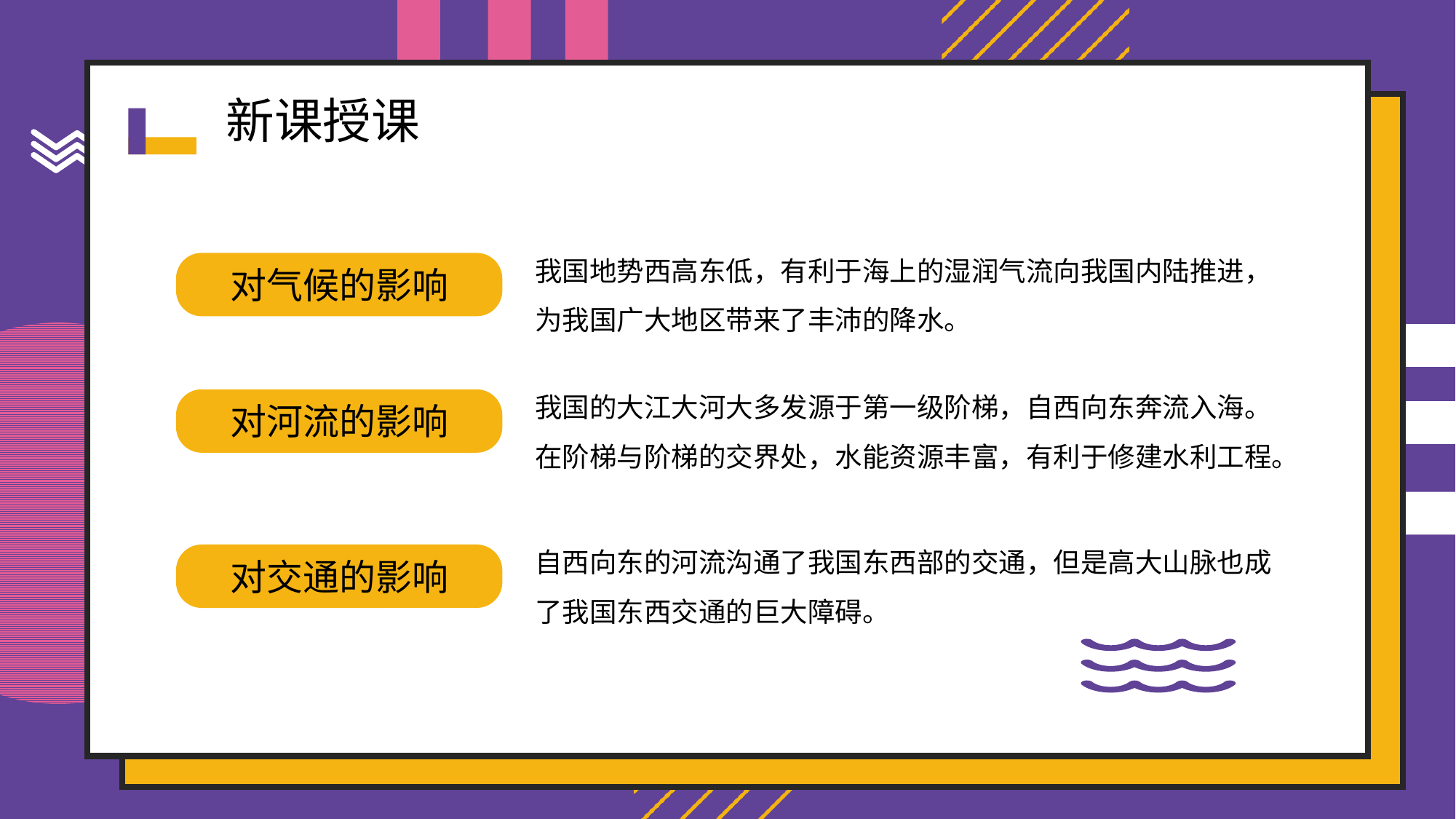

我国地势西高东低，有利于海上的湿润气流向我国内陆推进，为我国广大地区带来了丰沛的降水。

对气候的影响
我国的大江大河大多发源于第一级阶梯，自西向东奔流入海。在阶梯与阶梯的交界处，水能资源丰富，有利于修建水利工程。

对河流的影响
自西向东的河流沟通了我国东西部的交通，但是高大山脉也成了我国东西交通的巨大障碍。

对交通的影响